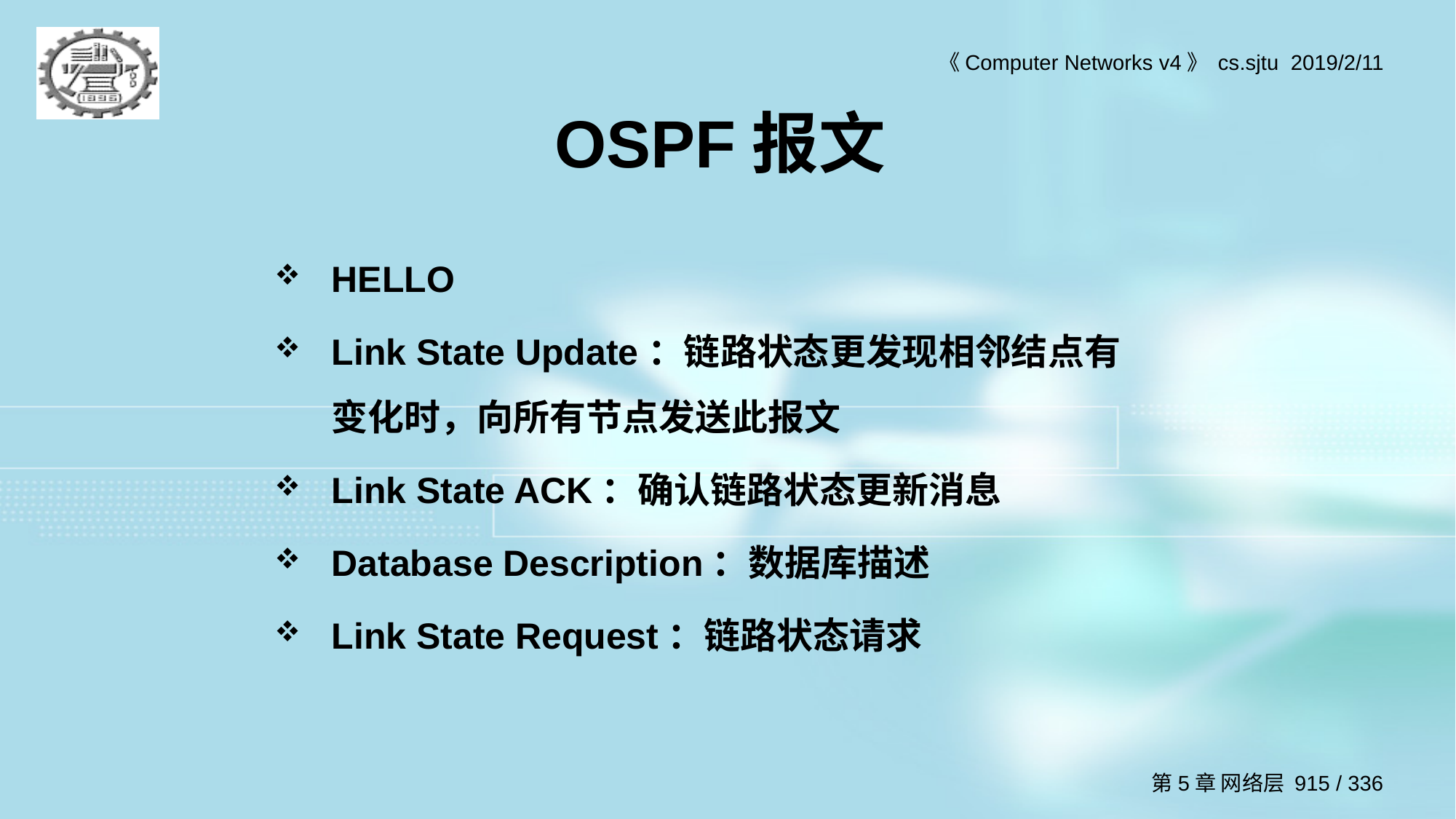

# OSPF报文
HELLO
Link State Update：链路状态更发现相邻结点有变化时，向所有节点发送此报文
Link State ACK：确认链路状态更新消息
Database Description：数据库描述
Link State Request：链路状态请求